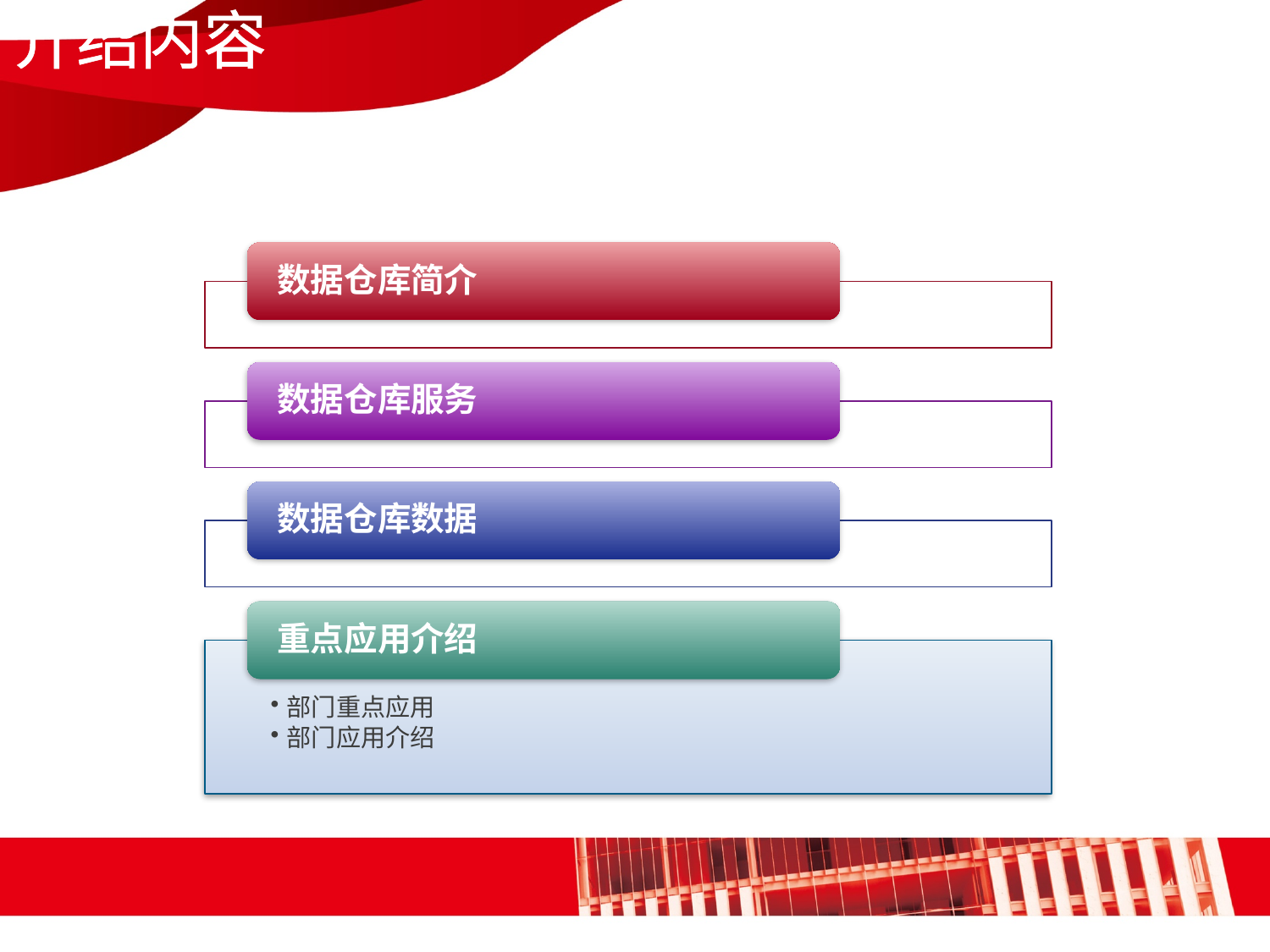

介绍内容
数据仓库简介
数据仓库服务
数据仓库数据
部门重点应用
部门应用介绍
重点应用介绍